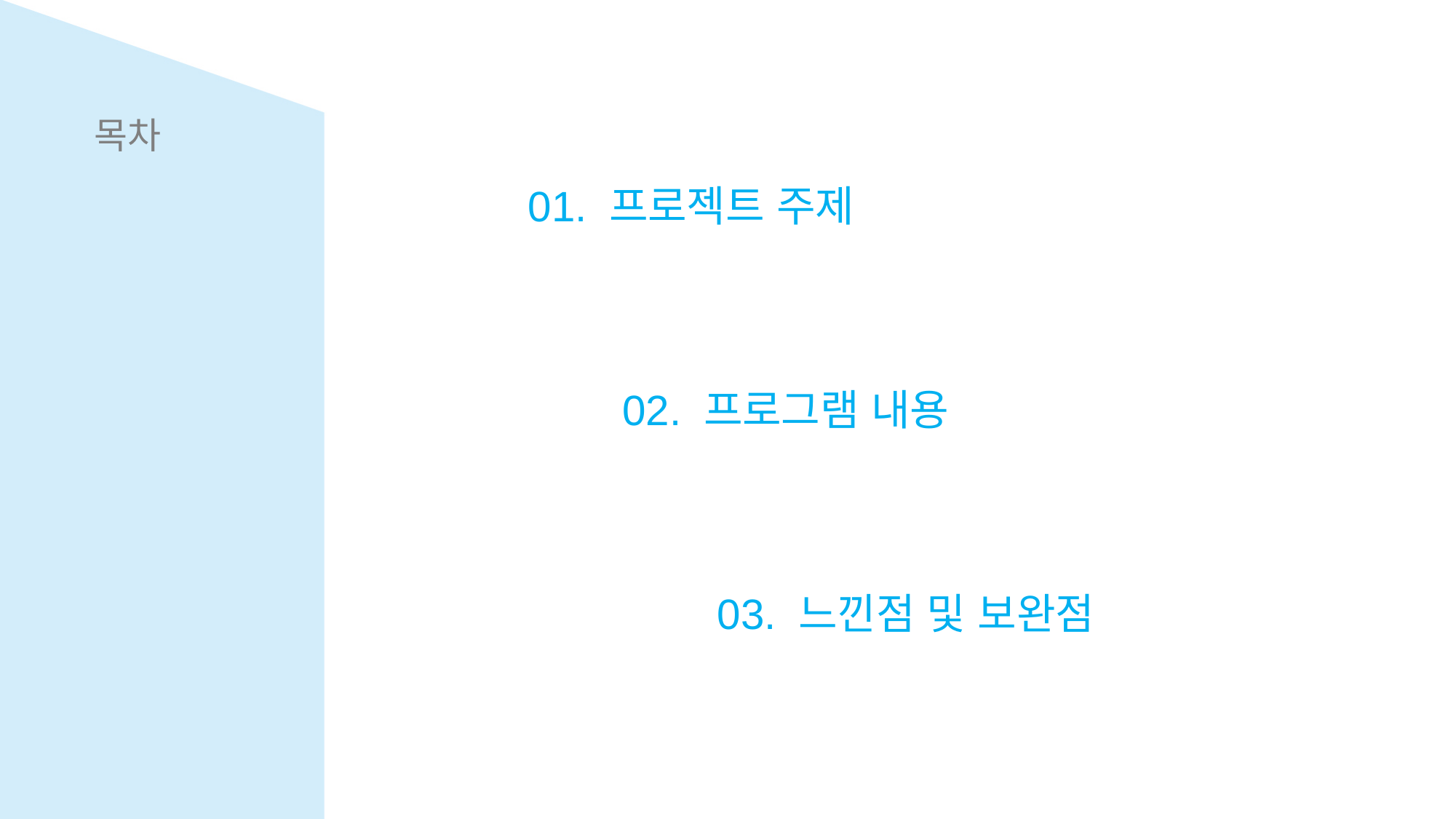

목차
01. 프로젝트 주제

        02. 프로그램 내용

                03. 느낀점 및 보완점